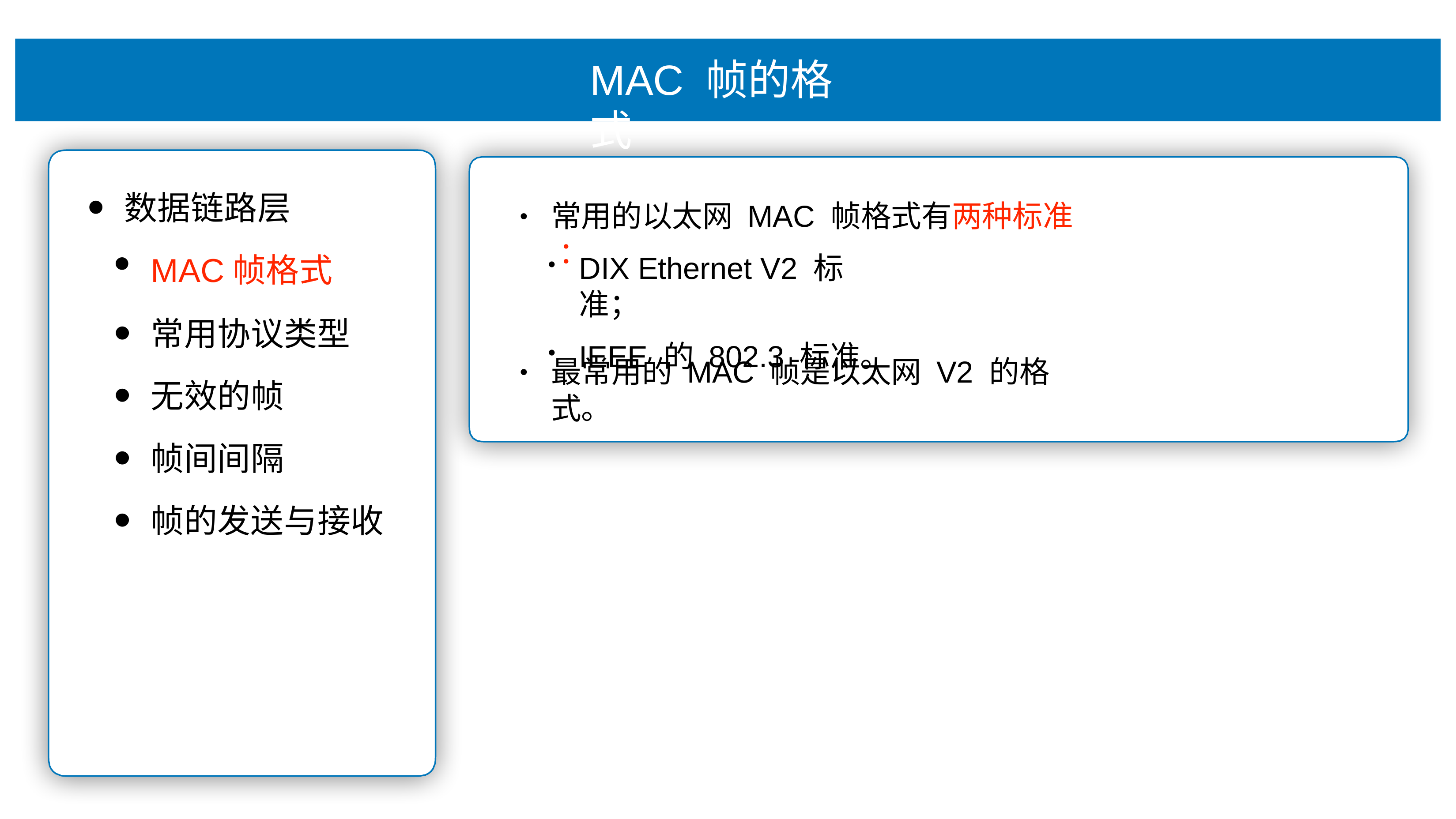

# MAC 帧的格式

数据链路层
MAC帧格式
常⽤协议类型
⽆效的帧
帧间间隔
帧的发送与接收
常⽤的以太⽹ MAC 帧格式有两种标准 ：
•
DIX Ethernet V2 标准；
IEEE 的 802.3 标准。
最常⽤的 MAC 帧是以太⽹ V2 的格式。
•